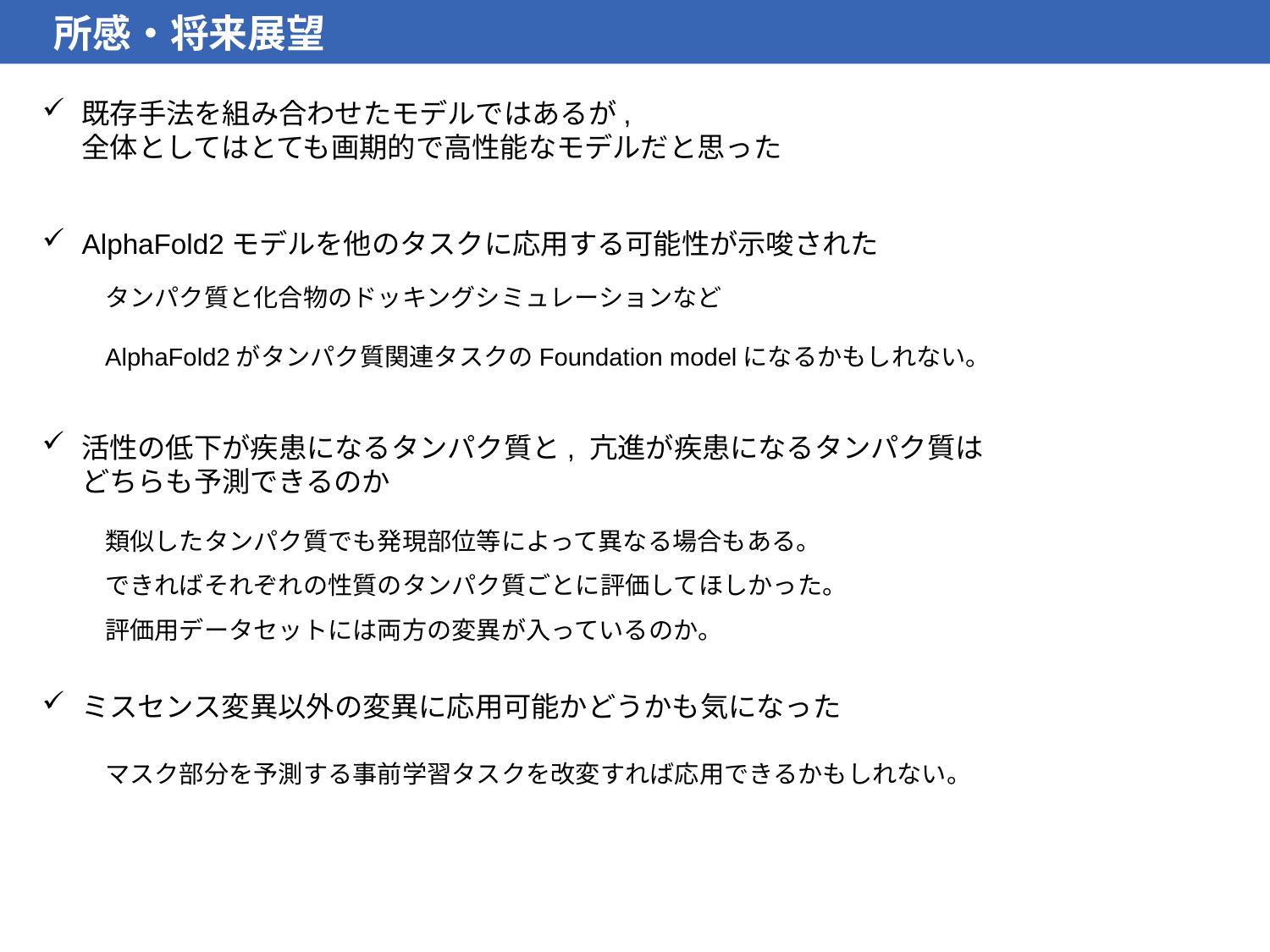

所感・将来展望
既存手法を組み合わせたモデルではあるが,                                       全体としてはとても画期的で高性能なモデルだと思った
AlphaFold2モデルを他のタスクに応用する可能性が示唆された
タンパク質と化合物のドッキングシミュレーションなど

AlphaFold2がタンパク質関連タスクのFoundation modelになるかもしれない。
活性の低下が疾患になるタンパク質と, 亢進が疾患になるタンパク質はどちらも予測できるのか
類似したタンパク質でも発現部位等によって異なる場合もある。
できればそれぞれの性質のタンパク質ごとに評価してほしかった。
評価用データセットには両方の変異が入っているのか。
ミスセンス変異以外の変異に応用可能かどうかも気になった
マスク部分を予測する事前学習タスクを改変すれば応用できるかもしれない。